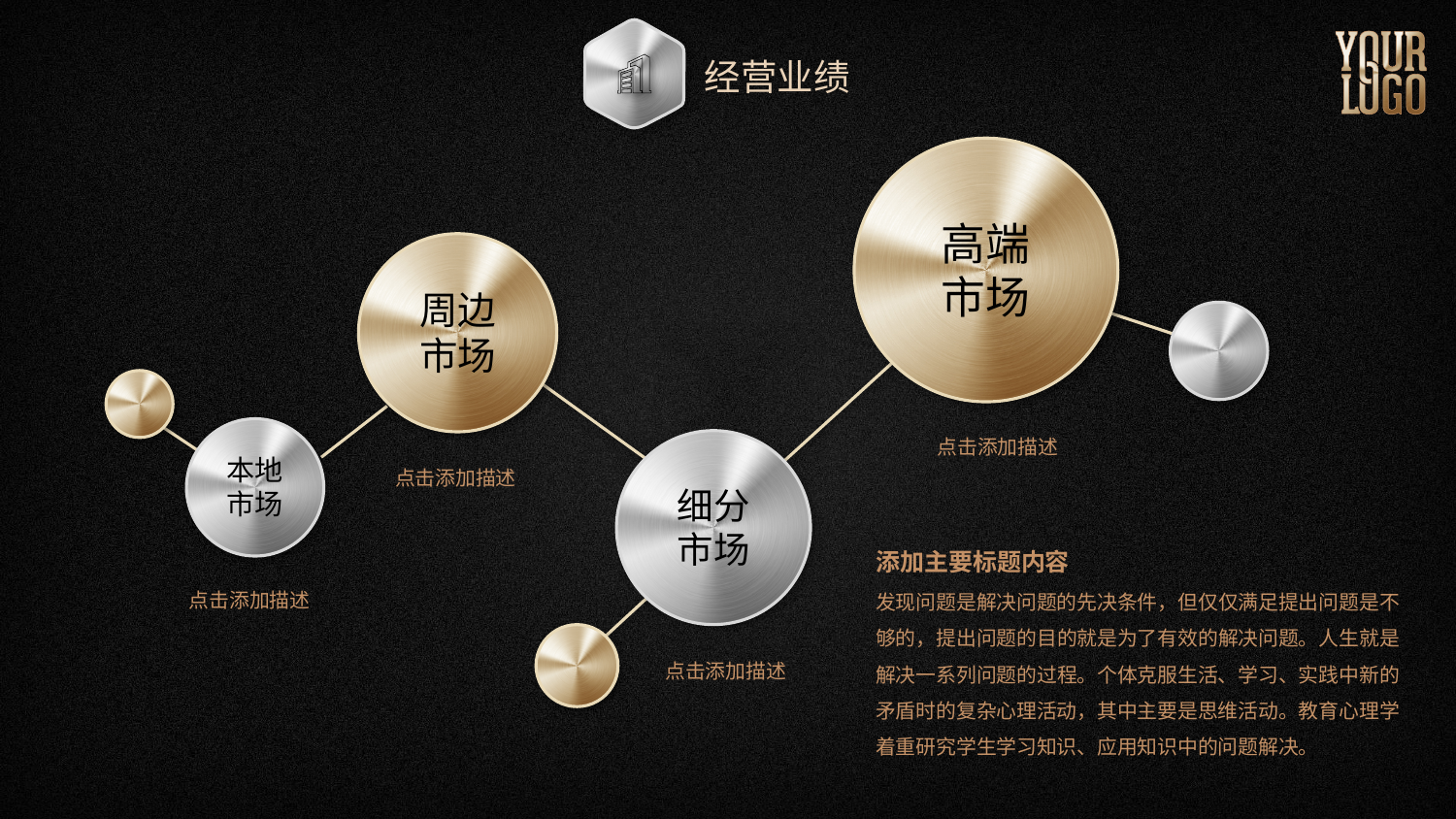

经营业绩

高端
市场

周边
市场

点击添加描述

点击添加描述
本地
市场
细分
市场
添加主要标题内容
点击添加描述
发现问题是解决问题的先决条件，但仅仅满足提出问题是不够的，提出问题的目的就是为了有效的解决问题。人生就是解决一系列问题的过程。个体克服生活、学习、实践中新的矛盾时的复杂心理活动，其中主要是思维活动。教育心理学着重研究学生学习知识、应用知识中的问题解决。

点击添加描述